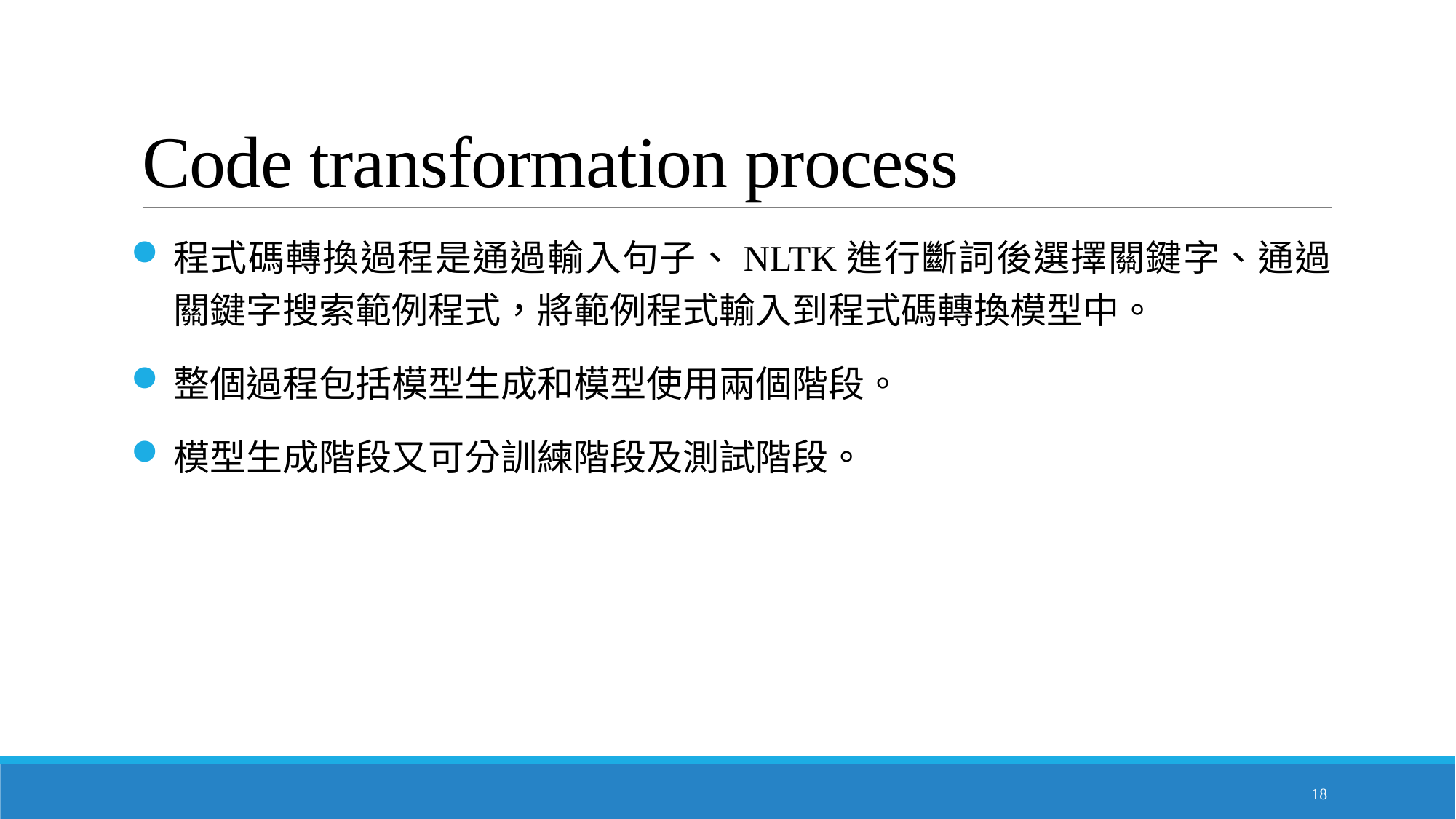

# Code transformation process
程式碼轉換過程是通過輸入句子、NLTK進行斷詞後選擇關鍵字、通過關鍵字搜索範例程式，將範例程式輸入到程式碼轉換模型中。
整個過程包括模型生成和模型使用兩個階段。
模型生成階段又可分訓練階段及測試階段。
18